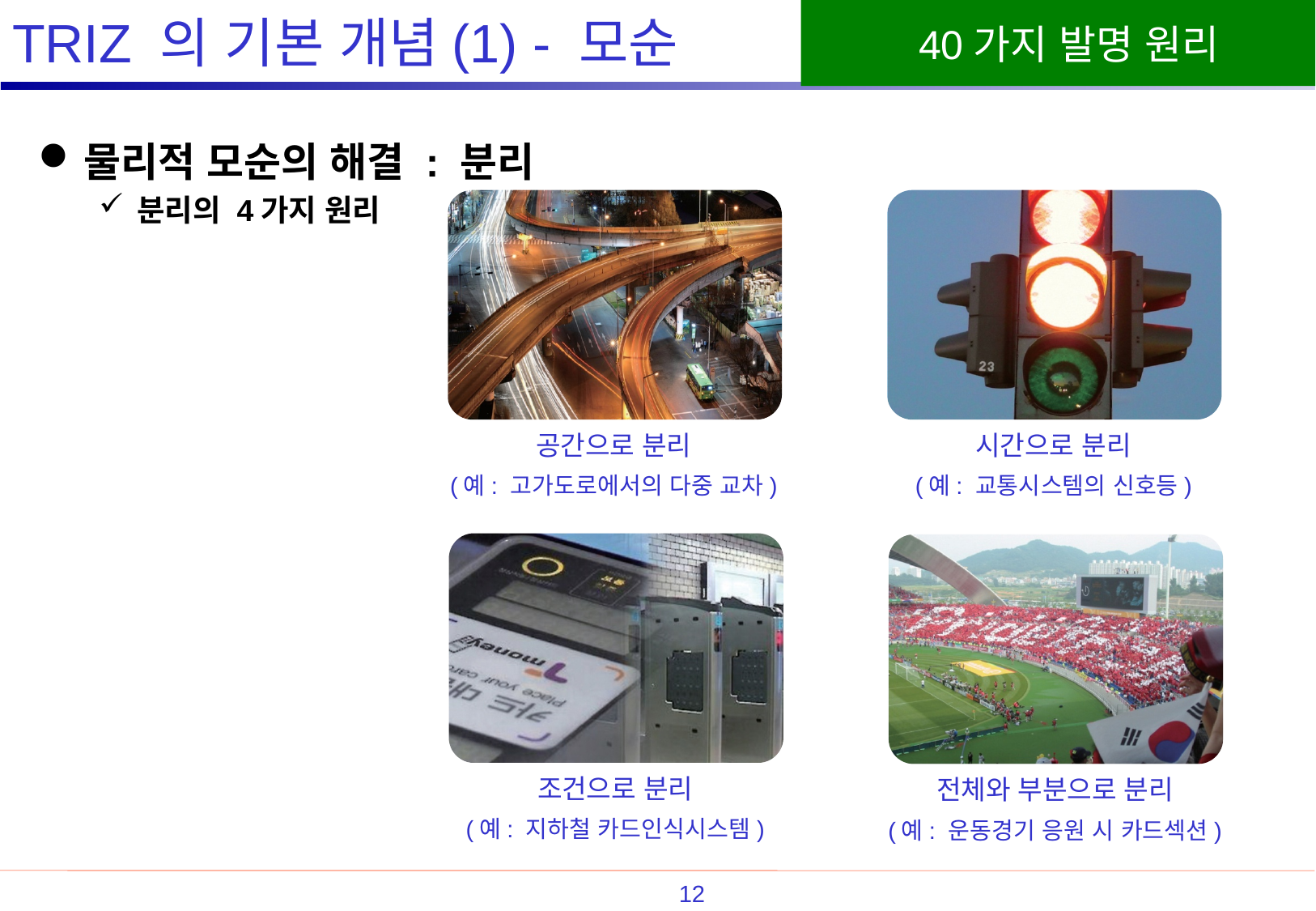

# TRIZ 의 기본 개념(1) - 모순
물리적 모순의 해결 : 분리
분리의 4가지 원리

공간으로 분리
(예: 고가도로에서의 다중 교차)
시간으로 분리
(예: 교통시스템의 신호등)

조건으로 분리
(예: 지하철 카드인식시스템)
전체와 부분으로 분리
(예: 운동경기 응원 시 카드섹션)